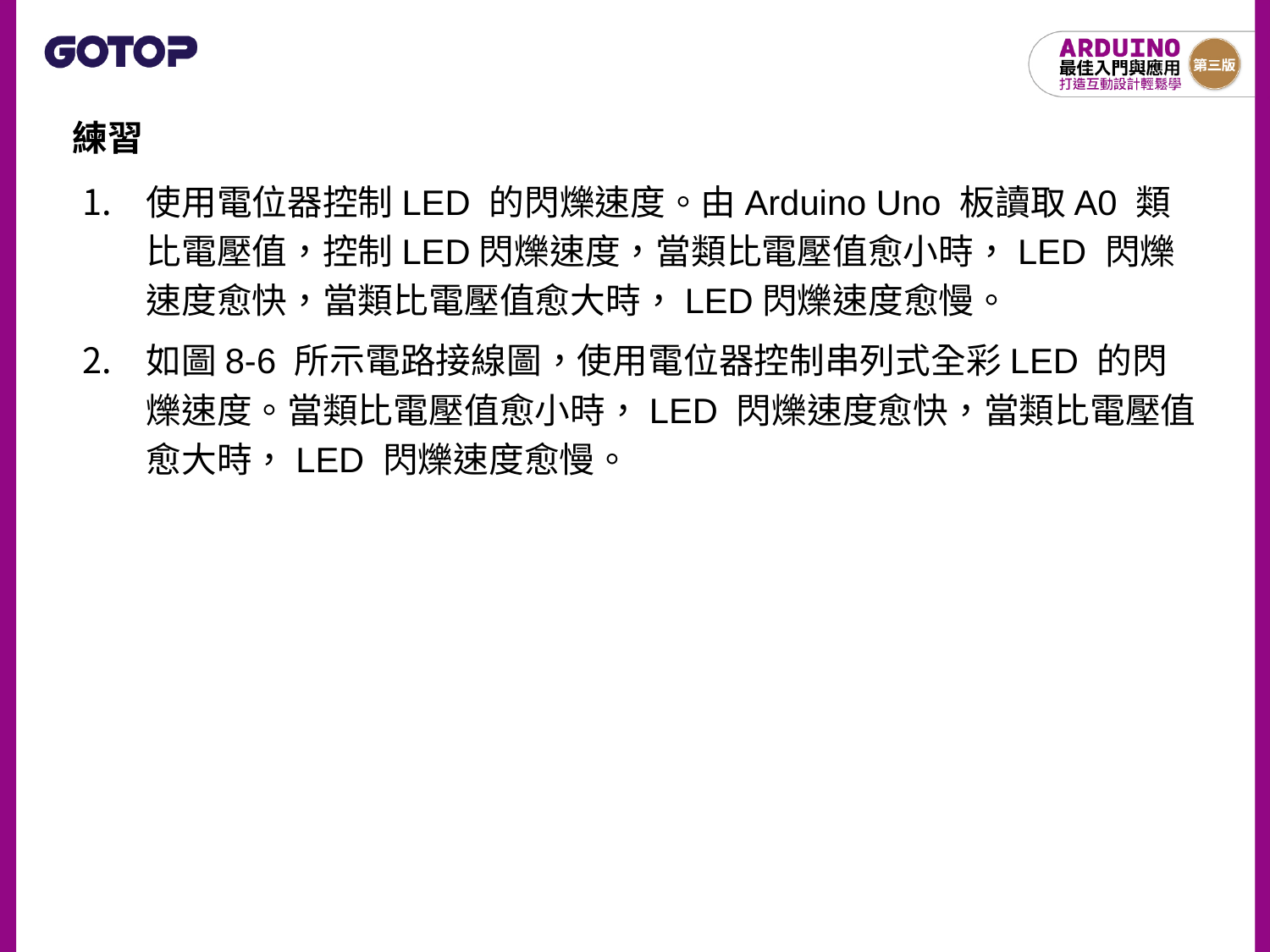

練習
使用電位器控制LED 的閃爍速度。由Arduino Uno 板讀取A0 類比電壓值，控制LED閃爍速度，當類比電壓值愈小時，LED 閃爍速度愈快，當類比電壓值愈大時，LED閃爍速度愈慢。
如圖8-6 所示電路接線圖，使用電位器控制串列式全彩LED 的閃爍速度。當類比電壓值愈小時，LED 閃爍速度愈快，當類比電壓值愈大時，LED 閃爍速度愈慢。